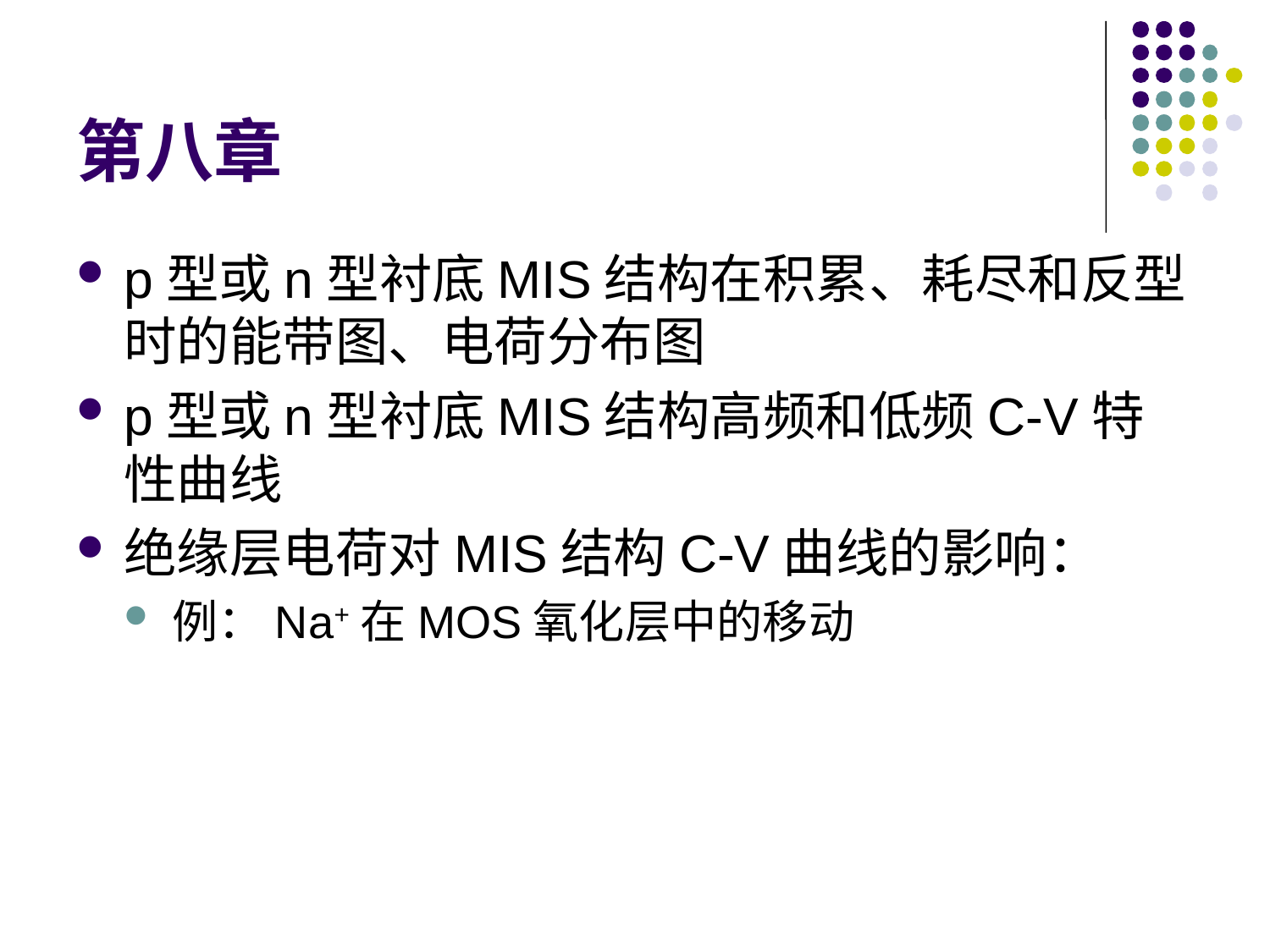

# 第八章
p型或n型衬底MIS结构在积累、耗尽和反型时的能带图、电荷分布图
p型或n型衬底MIS结构高频和低频C-V特性曲线
绝缘层电荷对MIS结构C-V曲线的影响：
例：Na+在MOS氧化层中的移动